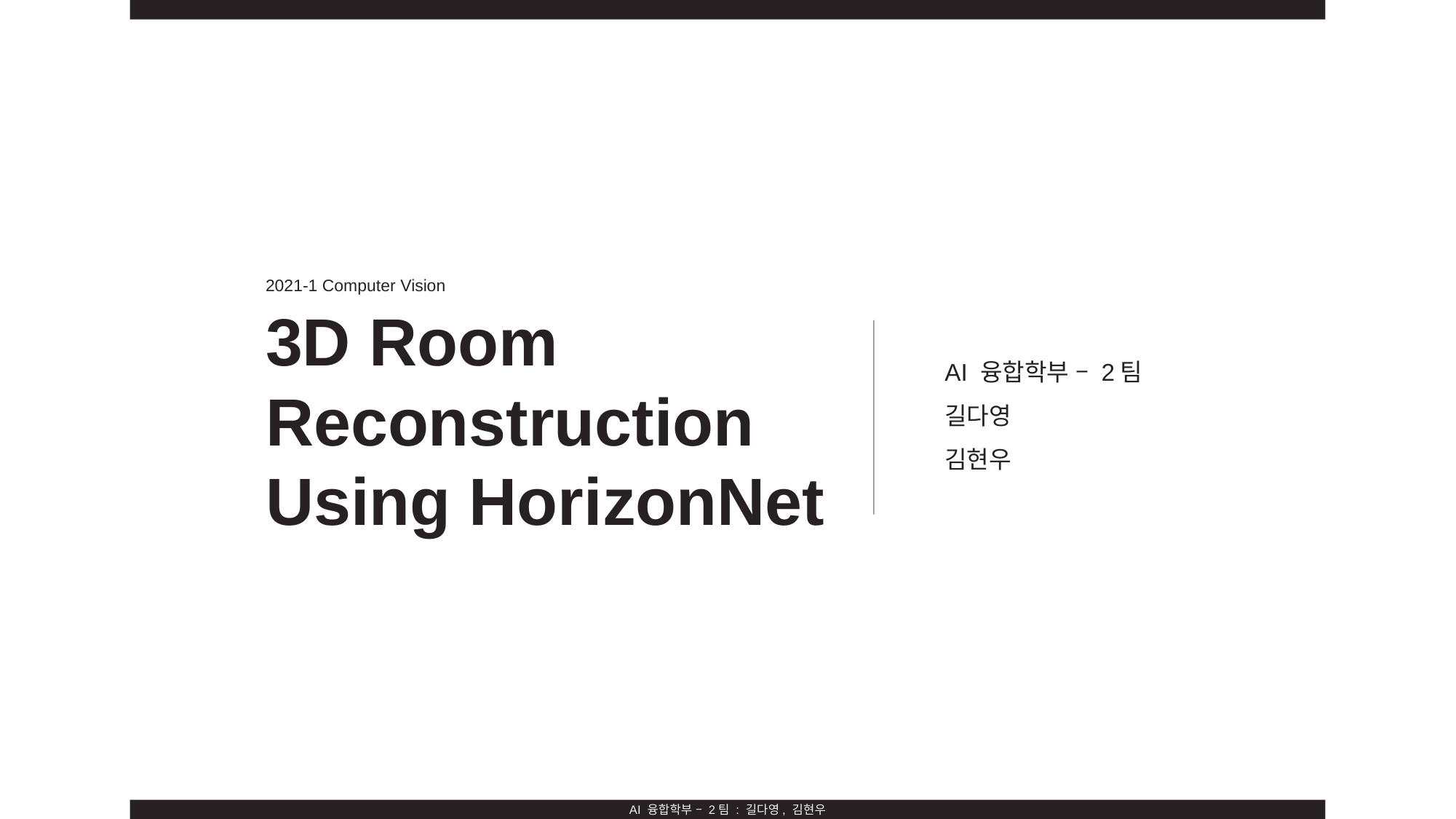

2021-1 Computer Vision
3D Room Reconstruction Using HorizonNet
AI 융합학부 – 2팀
길다영
김현우
AI 융합학부 – 2팀 : 길다영, 김현우